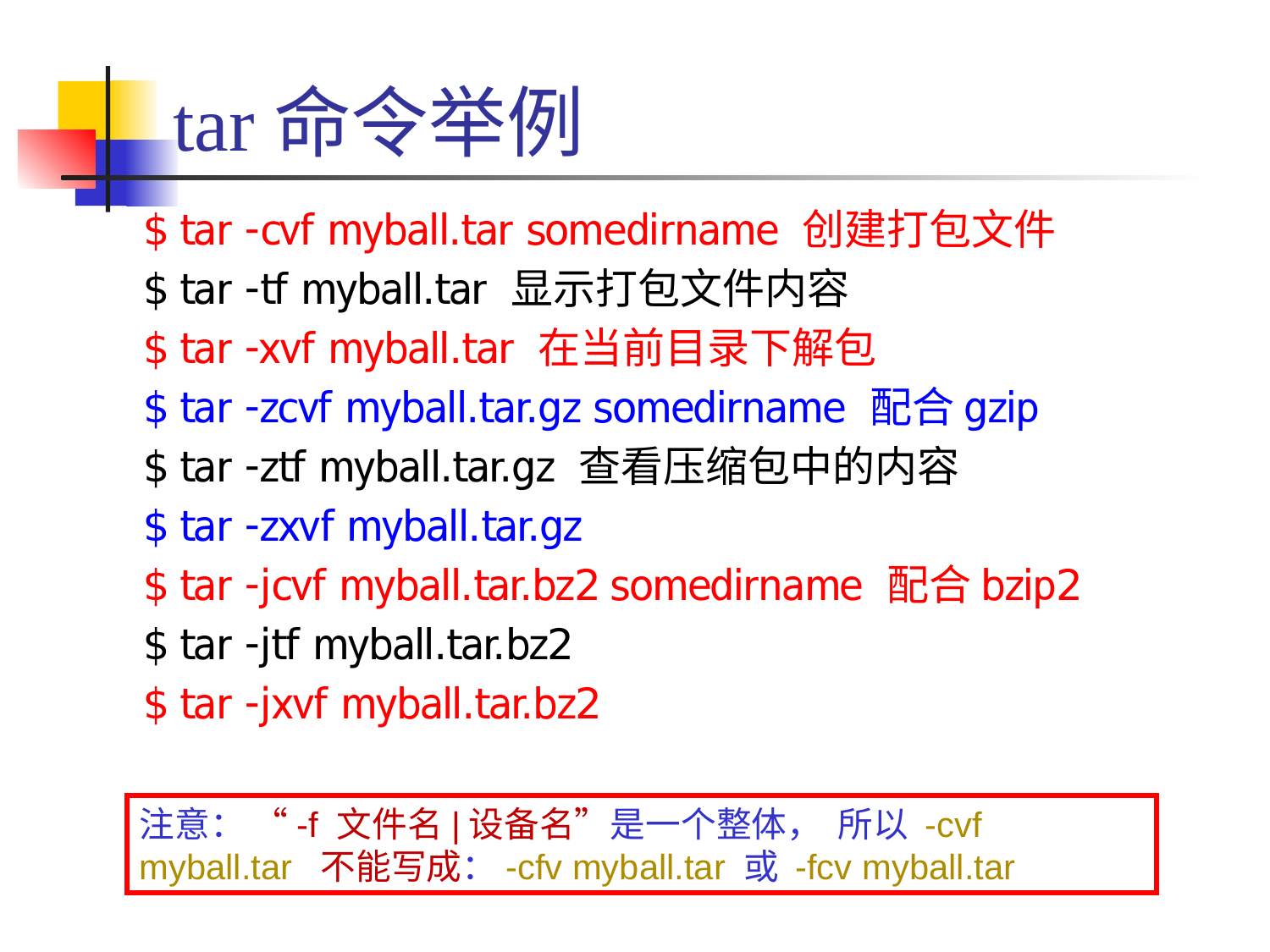

# tar命令举例
$ tar -cvf myball.tar somedirname 创建打包文件
$ tar -tf myball.tar 显示打包文件内容
$ tar -xvf myball.tar 在当前目录下解包
$ tar -zcvf myball.tar.gz somedirname 配合gzip
$ tar -ztf myball.tar.gz 查看压缩包中的内容
$ tar -zxvf myball.tar.gz
$ tar -jcvf myball.tar.bz2 somedirname 配合bzip2
$ tar -jtf myball.tar.bz2
$ tar -jxvf myball.tar.bz2

注意： “-f 文件名|设备名”是一个整体，  所以 -cvf myball.tar  不能写成：-cfv myball.tar 或 -fcv myball.tar